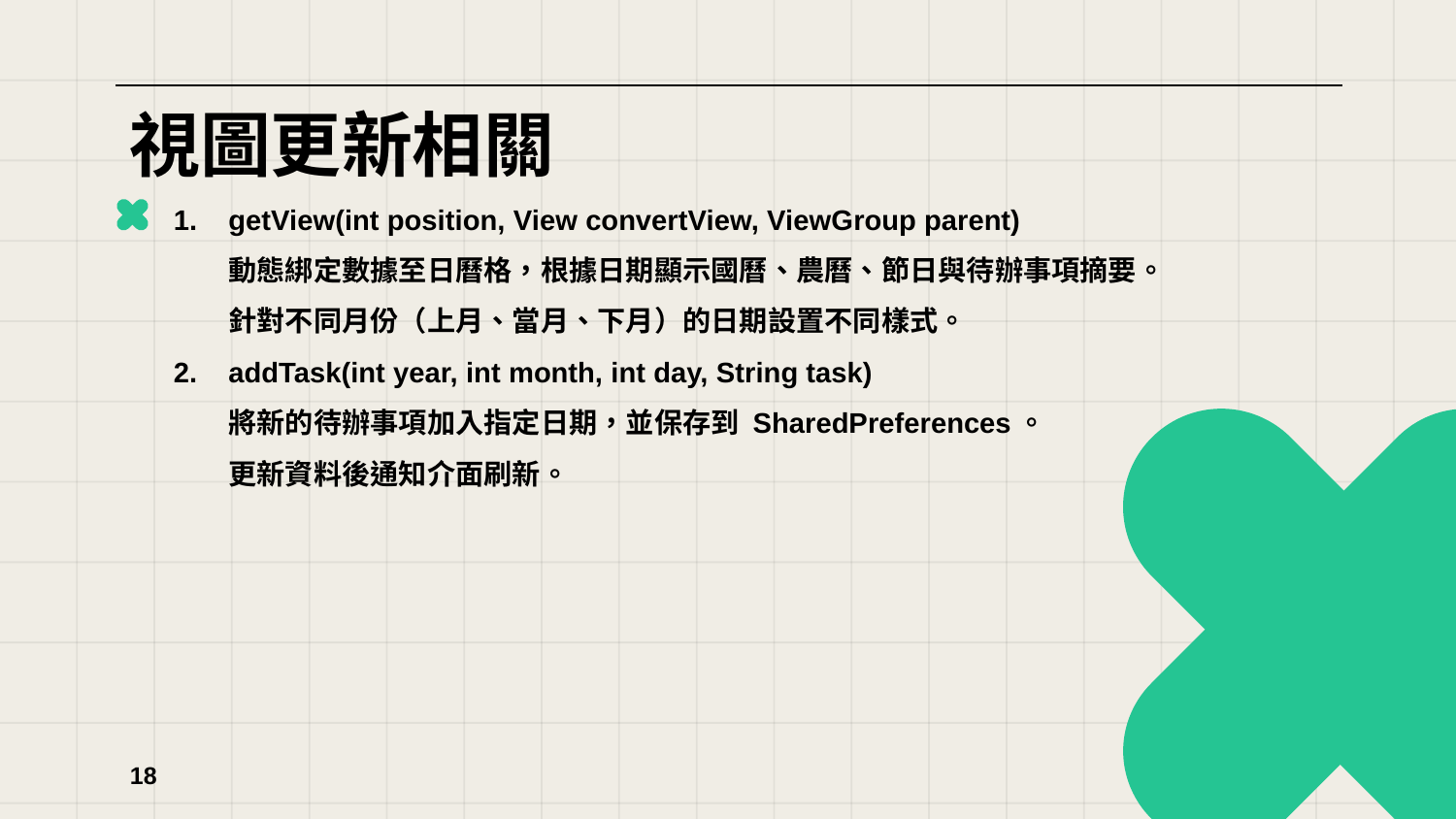

# 視圖更新相關
getView(int position, View convertView, ViewGroup parent)
動態綁定數據至日曆格，根據日期顯示國曆、農曆、節日與待辦事項摘要。
針對不同月份（上月、當月、下月）的日期設置不同樣式。
addTask(int year, int month, int day, String task)
將新的待辦事項加入指定日期，並保存到 SharedPreferences。
更新資料後通知介面刷新。

18